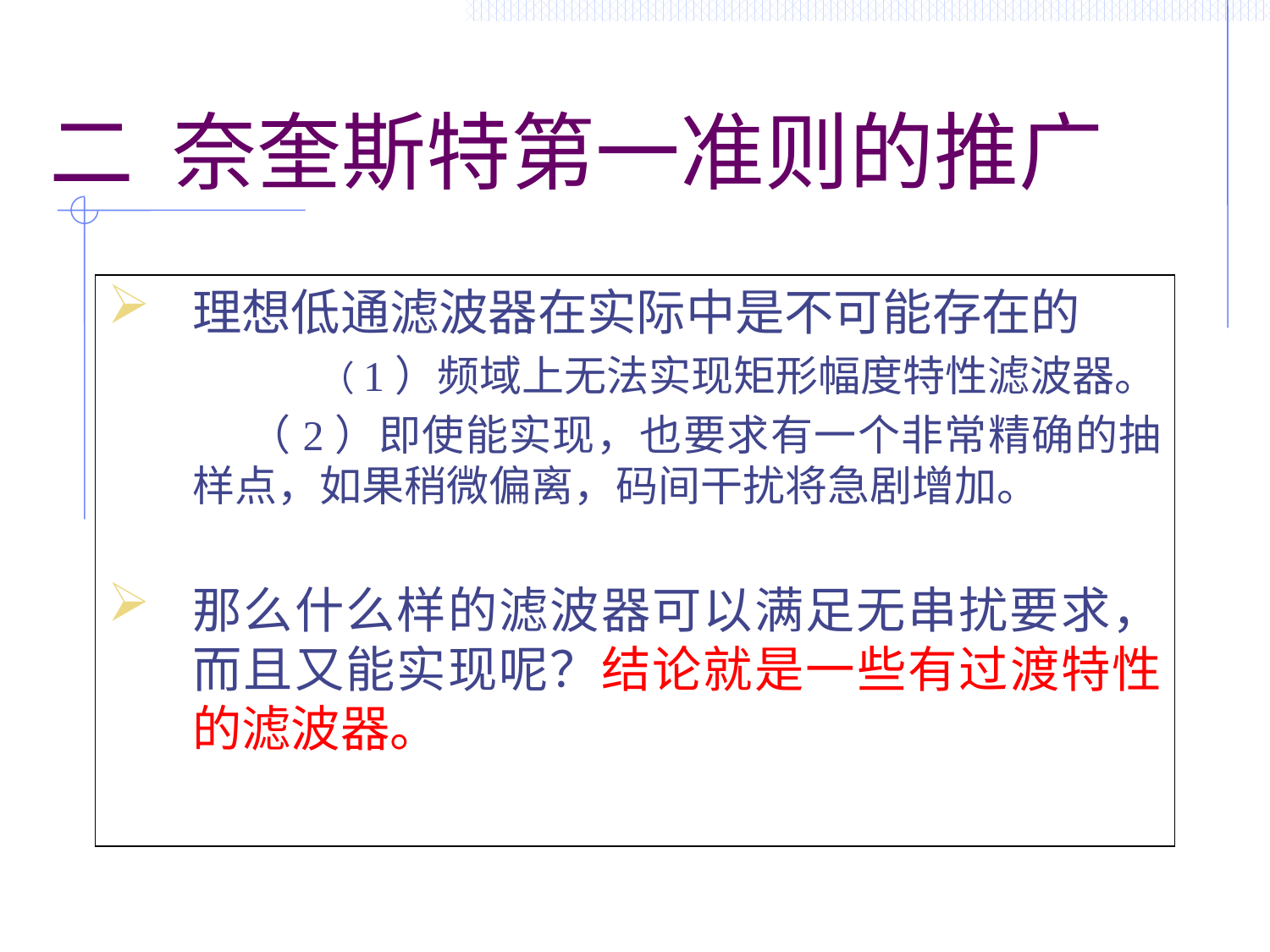

# 二  奈奎斯特第一准则的推广
理想低通滤波器在实际中是不可能存在的
              	（1）频域上无法实现矩形幅度特性滤波器。
            （2）即使能实现，也要求有一个非常精确的抽样点，如果稍微偏离，码间干扰将急剧增加。

那么什么样的滤波器可以满足无串扰要求，而且又能实现呢？结论就是一些有过渡特性的滤波器。